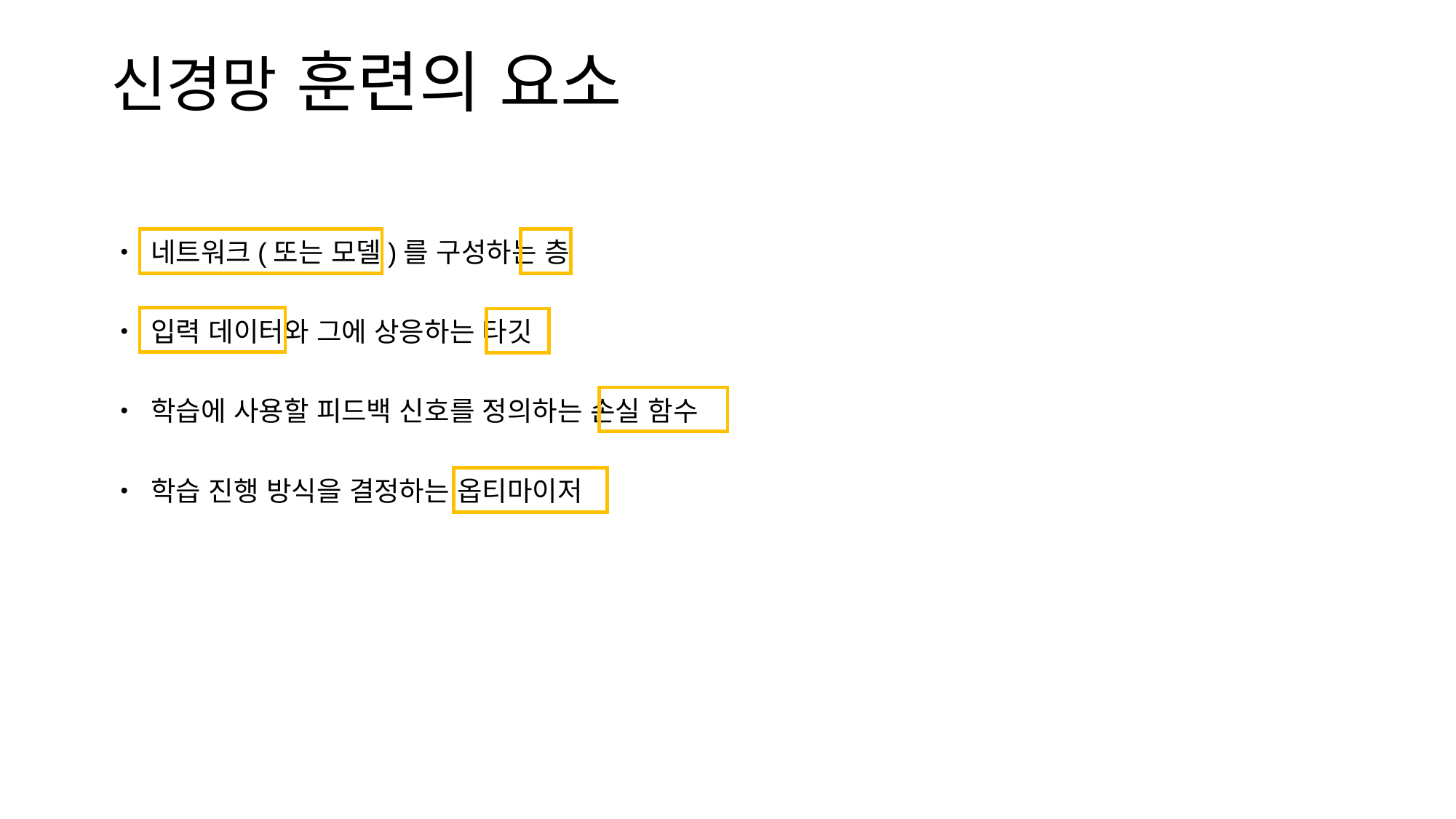

신경망 훈련의 요소

• 네트워크(또는 모델)를 구성하는 층

• 입력 데이터와 그에 상응하는 타깃

• 학습에 사용할 피드백 신호를 정의하는 손실 함수

• 학습 진행 방식을 결정하는 옵티마이저